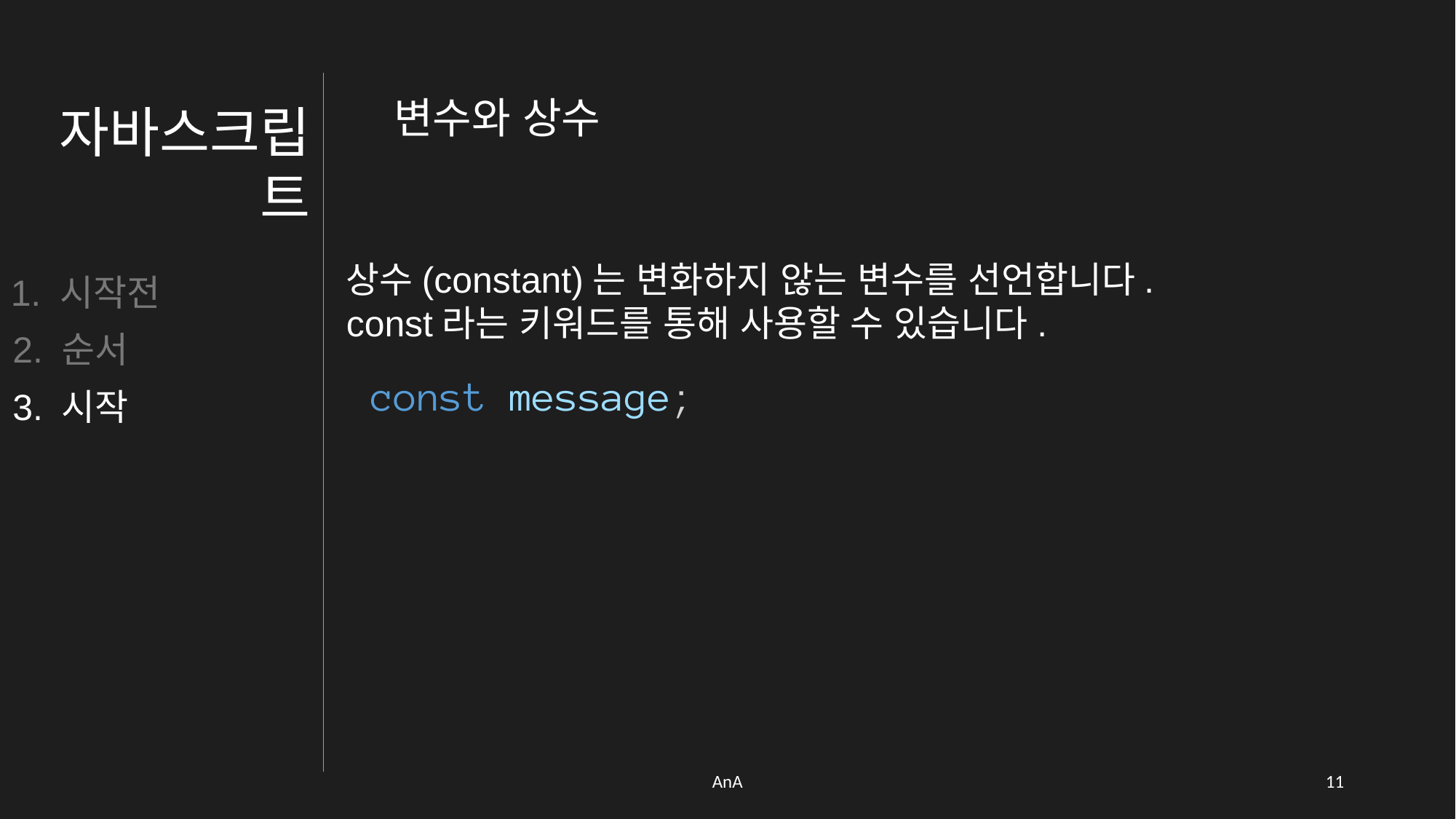

변수와 상수
자바스크립트
상수(constant)는 변화하지 않는 변수를 선언합니다.
const라는 키워드를 통해 사용할 수 있습니다.
1. 시작전
2. 순서
const message;
3. 시작
AnA
11